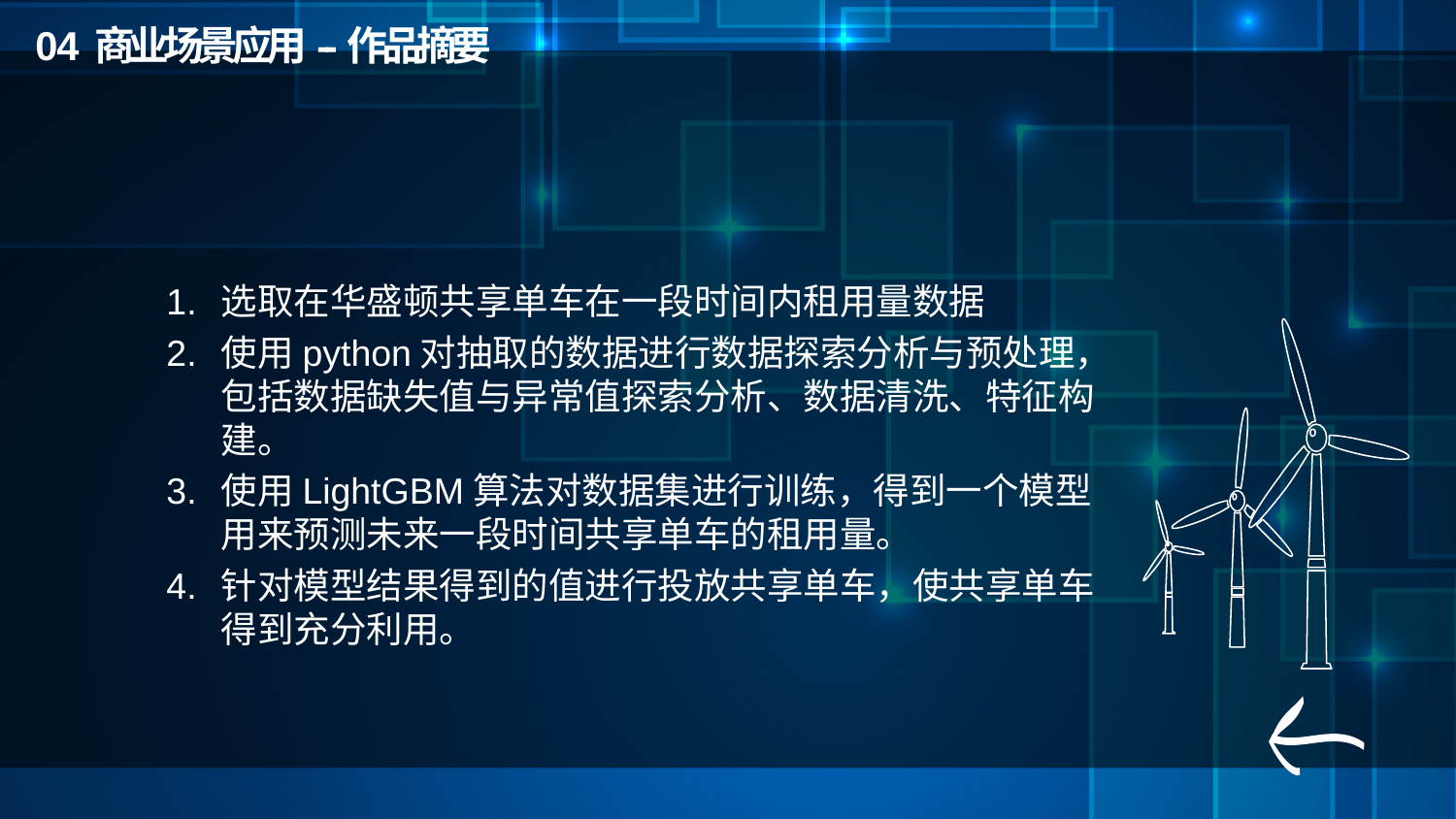

0 4 商业场景应用--作品摘要

选取在华盛顿共享单车在一段时间内租用量数据
使用python对抽取的数据进行数据探索分析与预处理，包括数据缺失值与异常值探索分析、数据清洗、特征构建。
使用LightGBM算法对数据集进行训练，得到一个模型用来预测未来一段时间共享单车的租用量。
针对模型结果得到的值进行投放共享单车，使共享单车得到充分利用。